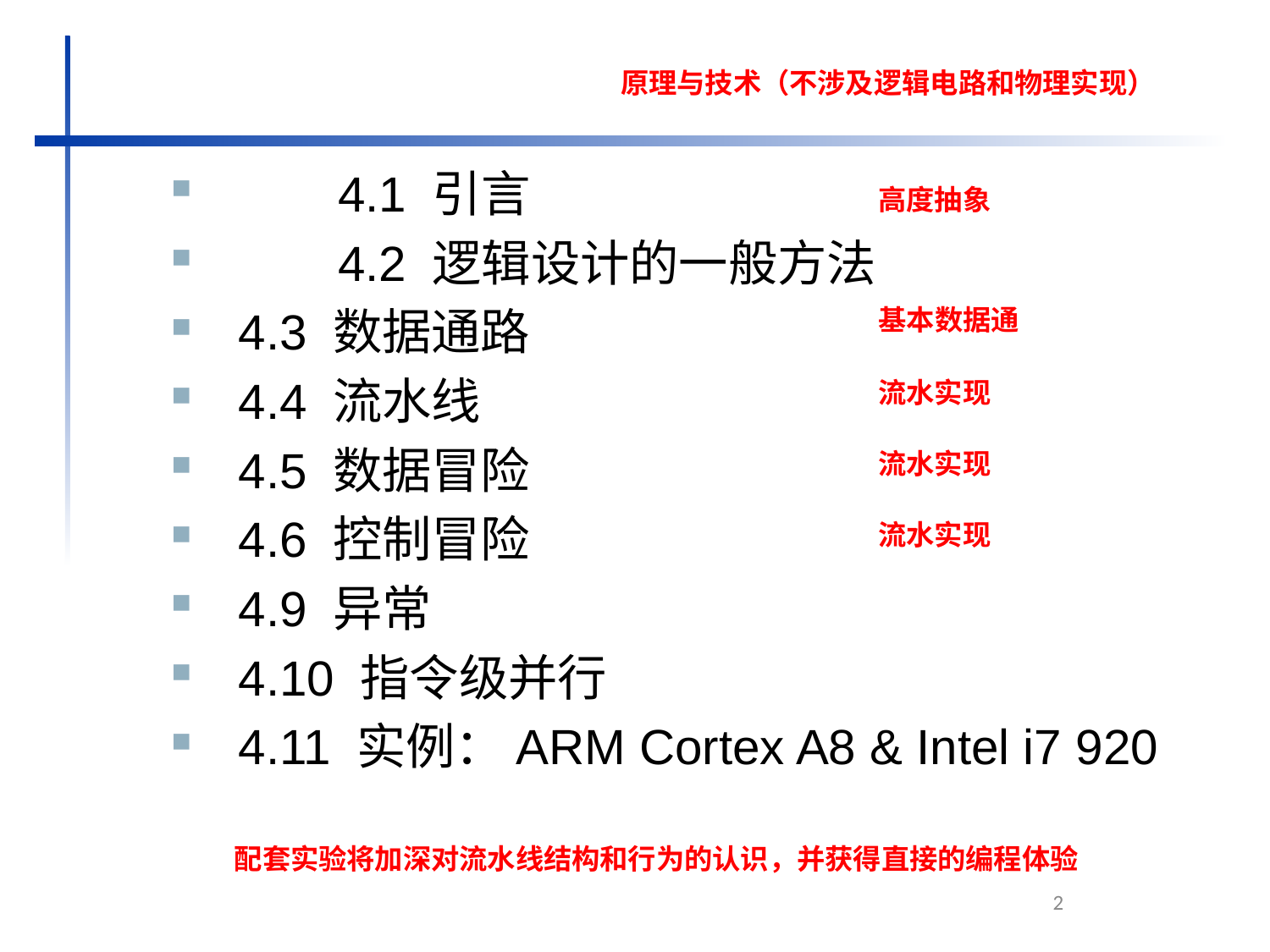

原理与技术（不涉及逻辑电路和物理实现）
	4.1 引言
	4.2 逻辑设计的一般方法
  4.3 数据通路
  4.4 流水线
  4.5 数据冒险
  4.6 控制冒险
  4.9 异常
  4.10 指令级并行
  4.11 实例：ARM Cortex A8 & Intel i7 920

高度抽象
基本数据通
流水实现
流水实现
流水实现
配套实验将加深对流水线结构和行为的认识，并获得直接的编程体验
2